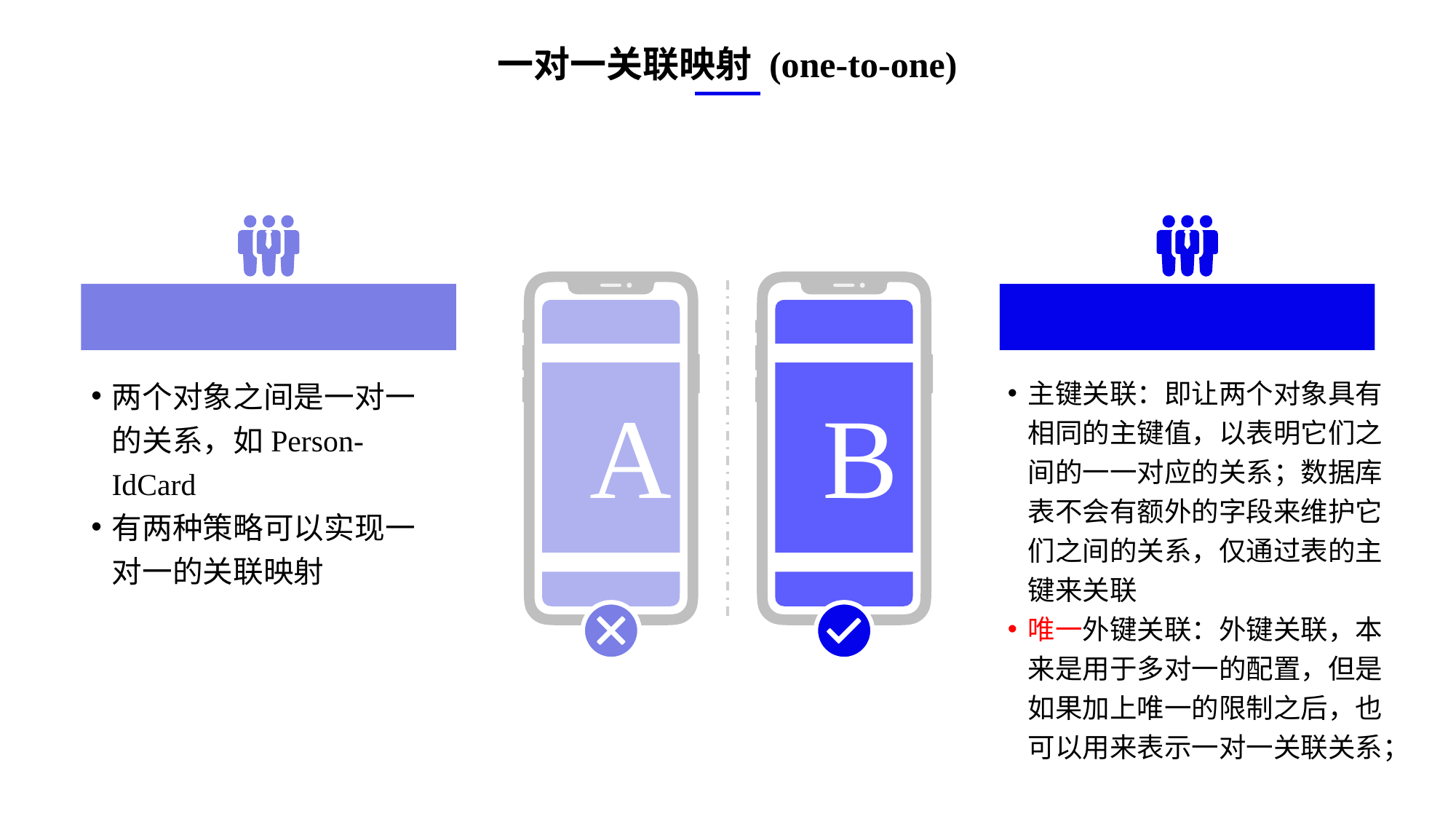

一对一关联映射 (one-to-one)

两个对象之间是一对一的关系，如Person-IdCard
有两种策略可以实现一对一的关联映射

主键关联：即让两个对象具有相同的主键值，以表明它们之间的一一对应的关系；数据库表不会有额外的字段来维护它们之间的关系，仅通过表的主键来关联
唯一外键关联：外键关联，本来是用于多对一的配置，但是如果加上唯一的限制之后，也可以用来表示一对一关联关系；
e7d195523061f1c0ae0eb3eed39d2bcef4622b2499a05fe6567B54A876BEB457BD1EB8EBE9915191D1FA2E860D28D251AB291D9CBBDD28D4BD16020FD75D8281481517FC21E86E4C931520AFA1087E92E357E3DB373CA326F6F926B1A67F681E99E875FFD293B2C32B3919AE4D43F9436862A7DD54F9346DF3662D8AB7319030EF75D53FF682DE13

A

B